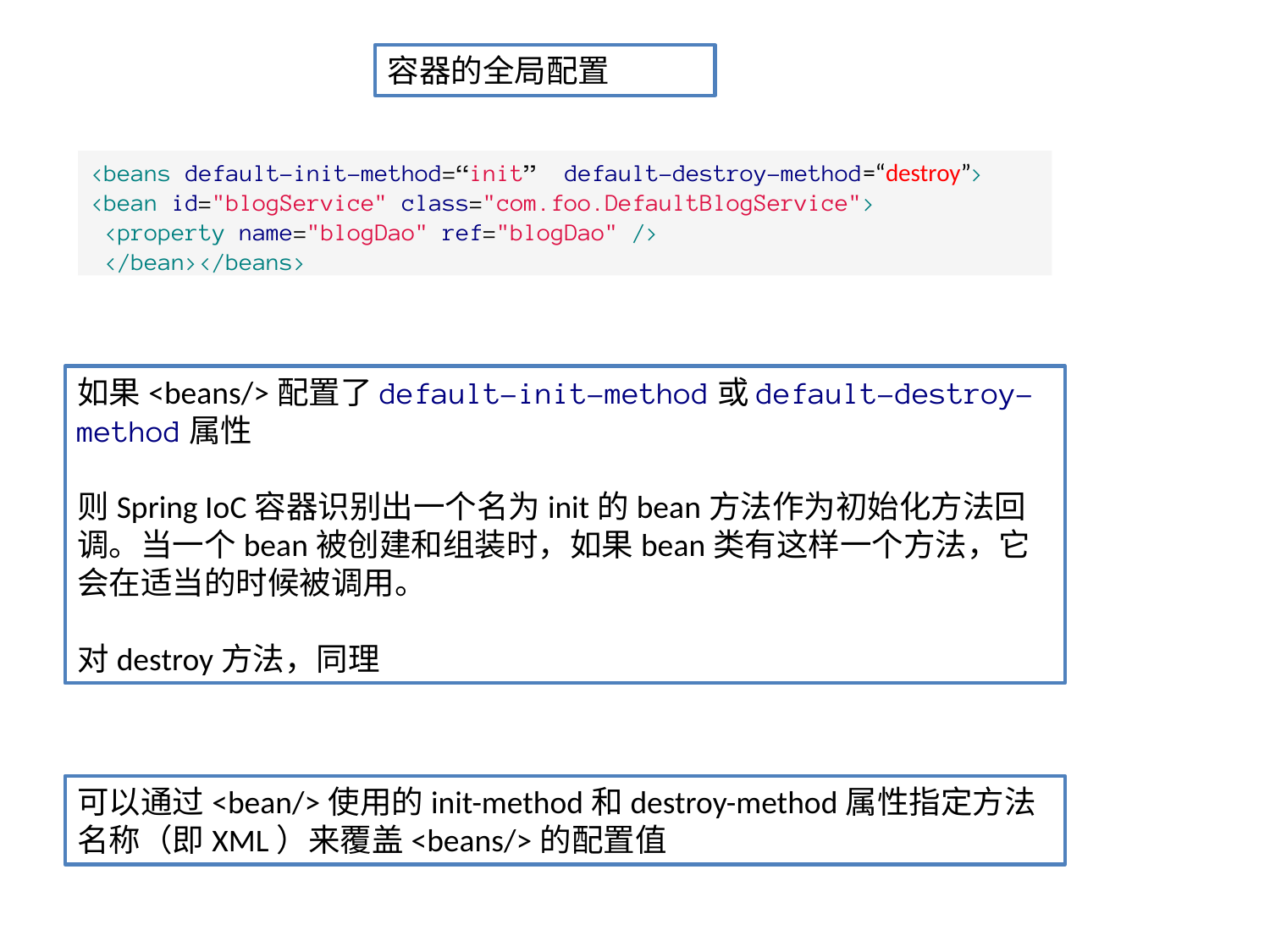

容器的全局配置
<beans default-init-method=“init”  default-destroy-method=“destroy”>
<bean id="blogService" class="com.foo.DefaultBlogService">
 <property name="blogDao" ref="blogDao" />
 </bean></beans>
如果<beans/>配置了default-init-method或default-destroy-method属性

则Spring IoC容器识别出一个名为init的bean方法作为初始化方法回调。当一个bean被创建和组装时，如果bean类有这样一个方法，它会在适当的时候被调用。

对destroy方法，同理
可以通过<bean/>使用的init-method和destroy-method属性指定方法名称（即XML）来覆盖<beans/>的配置值